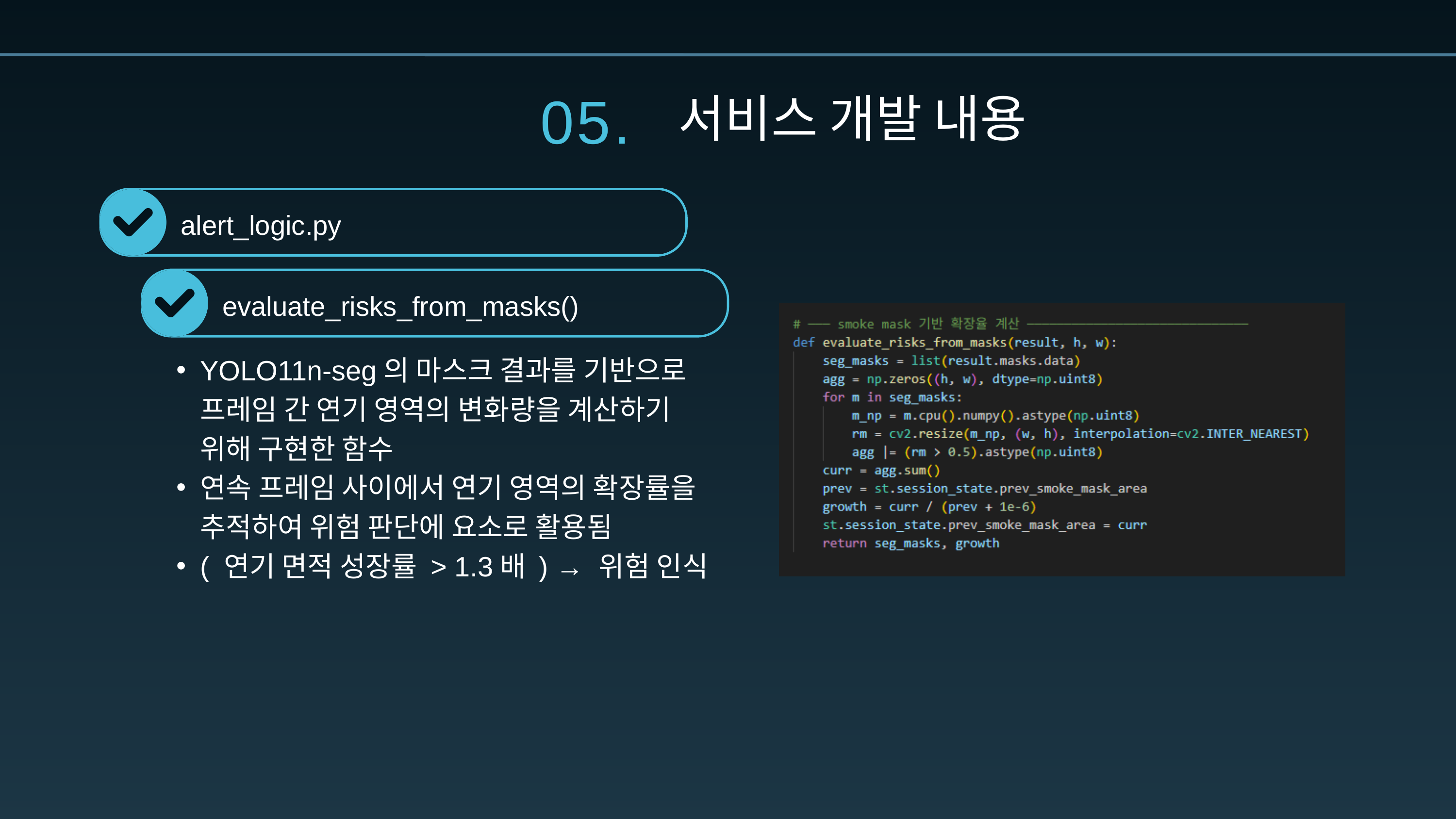

05.
서비스 개발 내용

alert_logic.py

evaluate_risks_from_masks()

YOLO11n-seg의 마스크 결과를 기반으로 프레임 간 연기 영역의 변화량을 계산하기 위해 구현한 함수
연속 프레임 사이에서 연기 영역의 확장률을 추적하여 위험 판단에 요소로 활용됨
( 연기 면적 성장률 > 1.3배 ) → 위험 인식